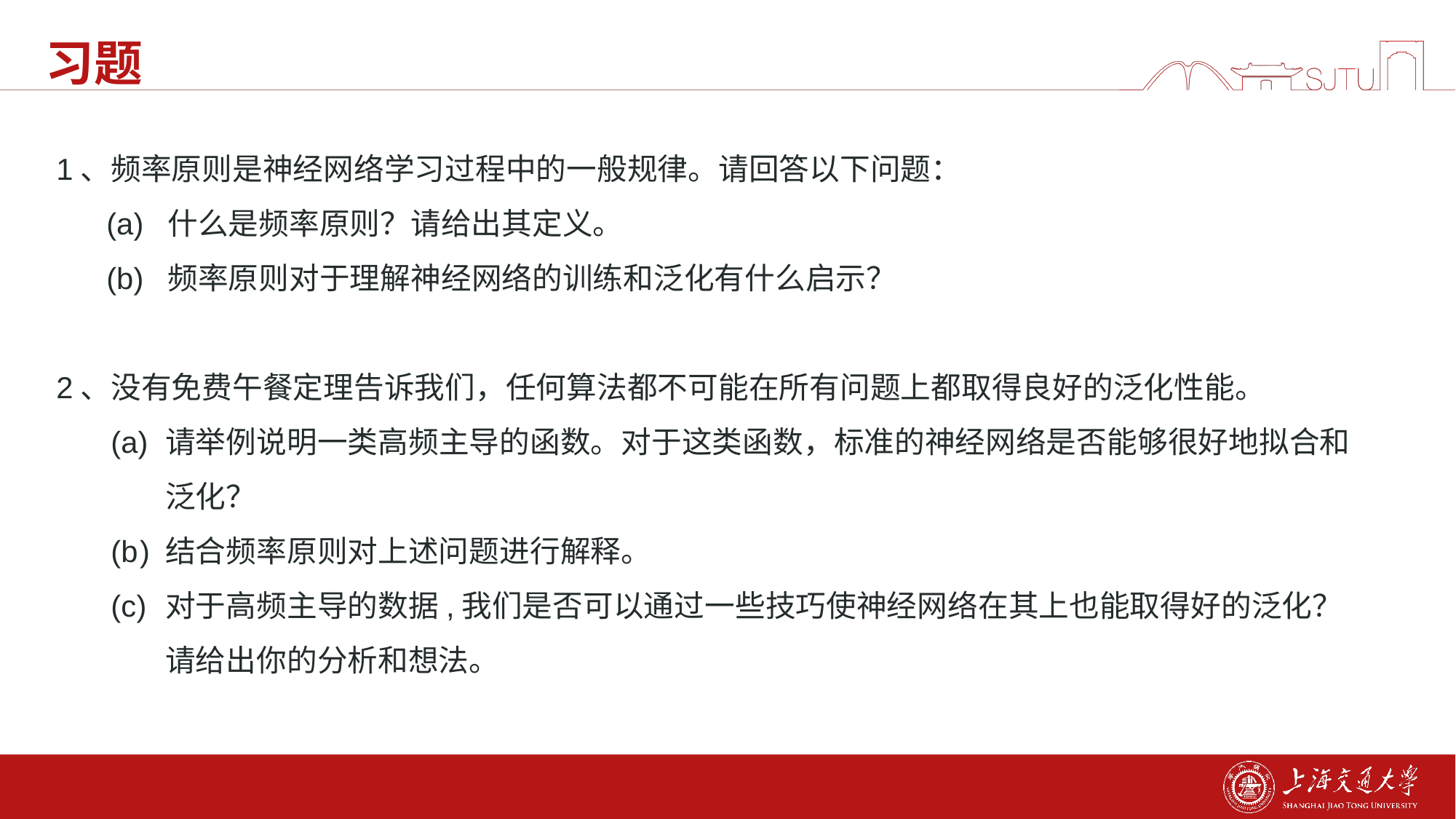

# 习题
1、频率原则是神经网络学习过程中的一般规律。请回答以下问题：
      (a)  什么是频率原则？请给出其定义。
      (b)  频率原则对于理解神经网络的训练和泛化有什么启示？

2、没有免费午餐定理告诉我们，任何算法都不可能在所有问题上都取得良好的泛化性能。
请举例说明一类高频主导的函数。对于这类函数，标准的神经网络是否能够很好地拟合和泛化？
结合频率原则对上述问题进行解释。
对于高频主导的数据,我们是否可以通过一些技巧使神经网络在其上也能取得好的泛化？请给出你的分析和想法。